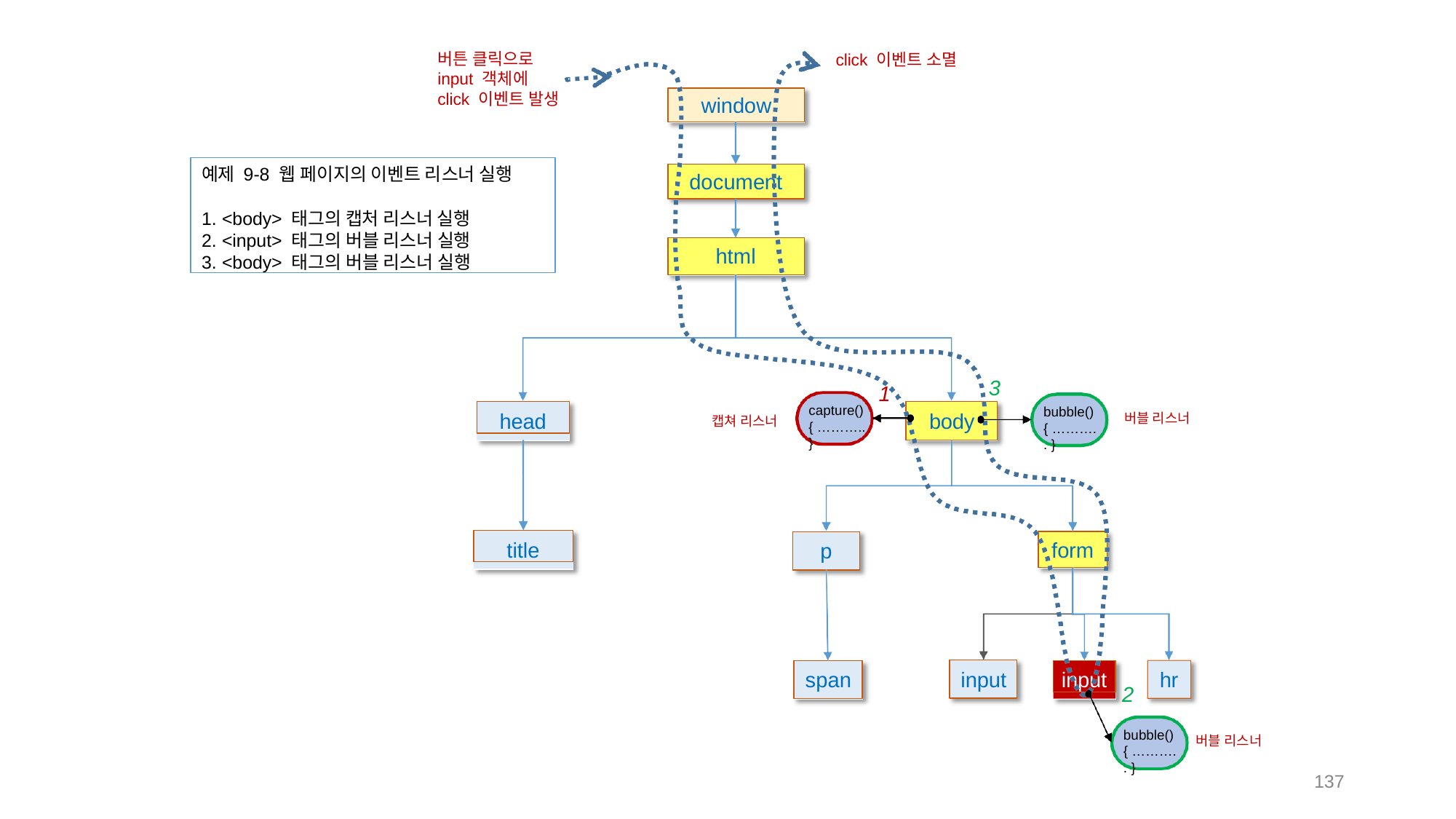

버튼 클릭으로  input 객체에  click 이벤트 발생
click 이벤트 소멸

window

예제 9-8 웹 페이지의 이벤트 리스너 실행

<body> 태그의 캡처 리스너 실행
<input> 태그의 버블 리스너 실행
<body> 태그의 버블 리스너 실행

document

html
3
1

capture()
{ ……….. }
bubble()
{ ……….. }

head

body
버블 리스너
캡쳐 리스너

title

form
p

input
input
hr
span
2
bubble()
{ ……….. }
버블 리스너
137